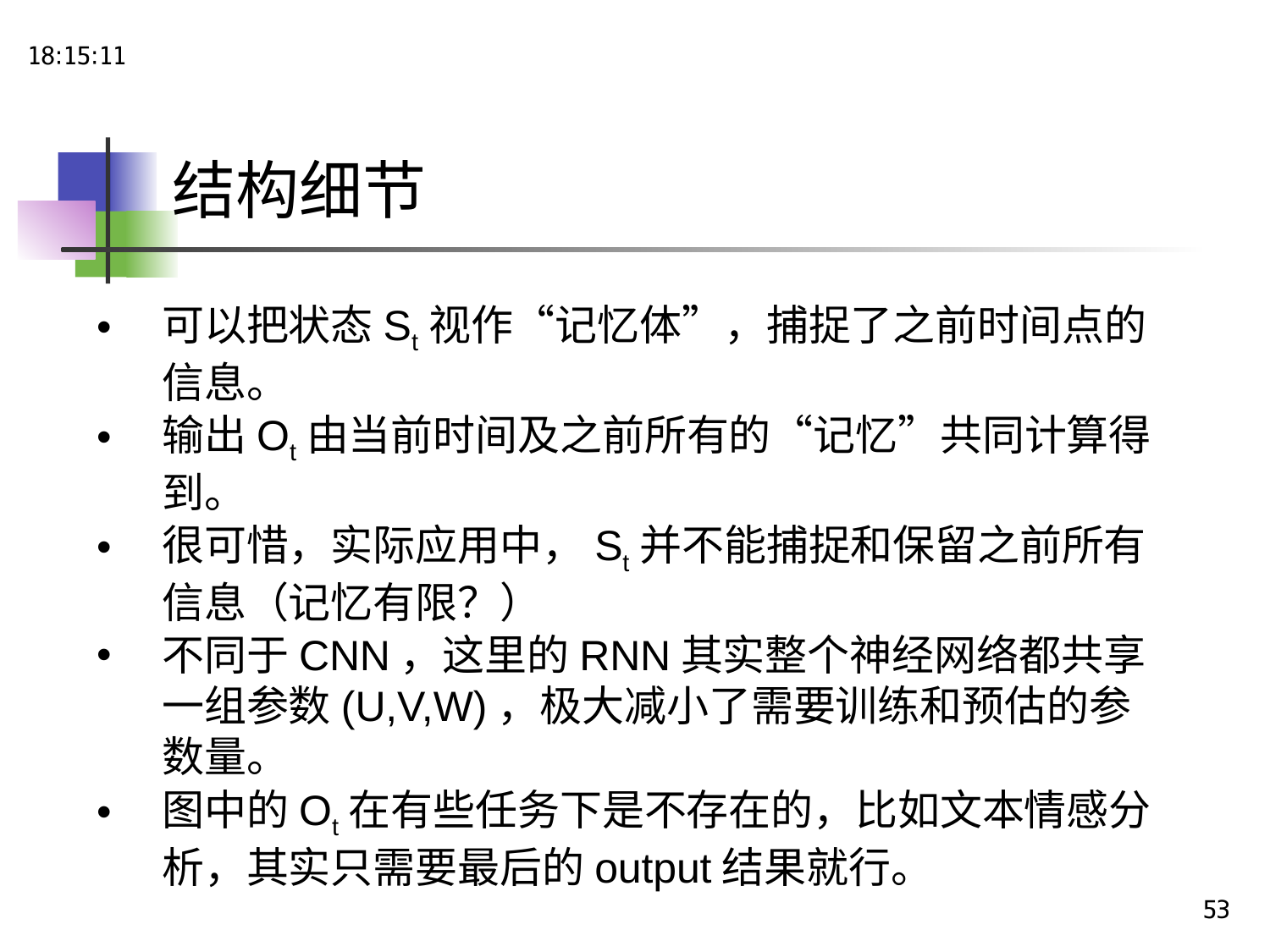

18:15:11
# 结构细节
可以把状态St视作“记忆体”，捕捉了之前时间点的信息。
输出Ot由当前时间及之前所有的“记忆”共同计算得到。
很可惜，实际应用中，St并不能捕捉和保留之前所有信息（记忆有限？）
不同于CNN，这里的RNN其实整个神经网络都共享一组参数(U,V,W)，极大减小了需要训练和预估的参数量。
图中的Ot在有些任务下是不存在的，比如文本情感分析，其实只需要最后的output结果就行。
53